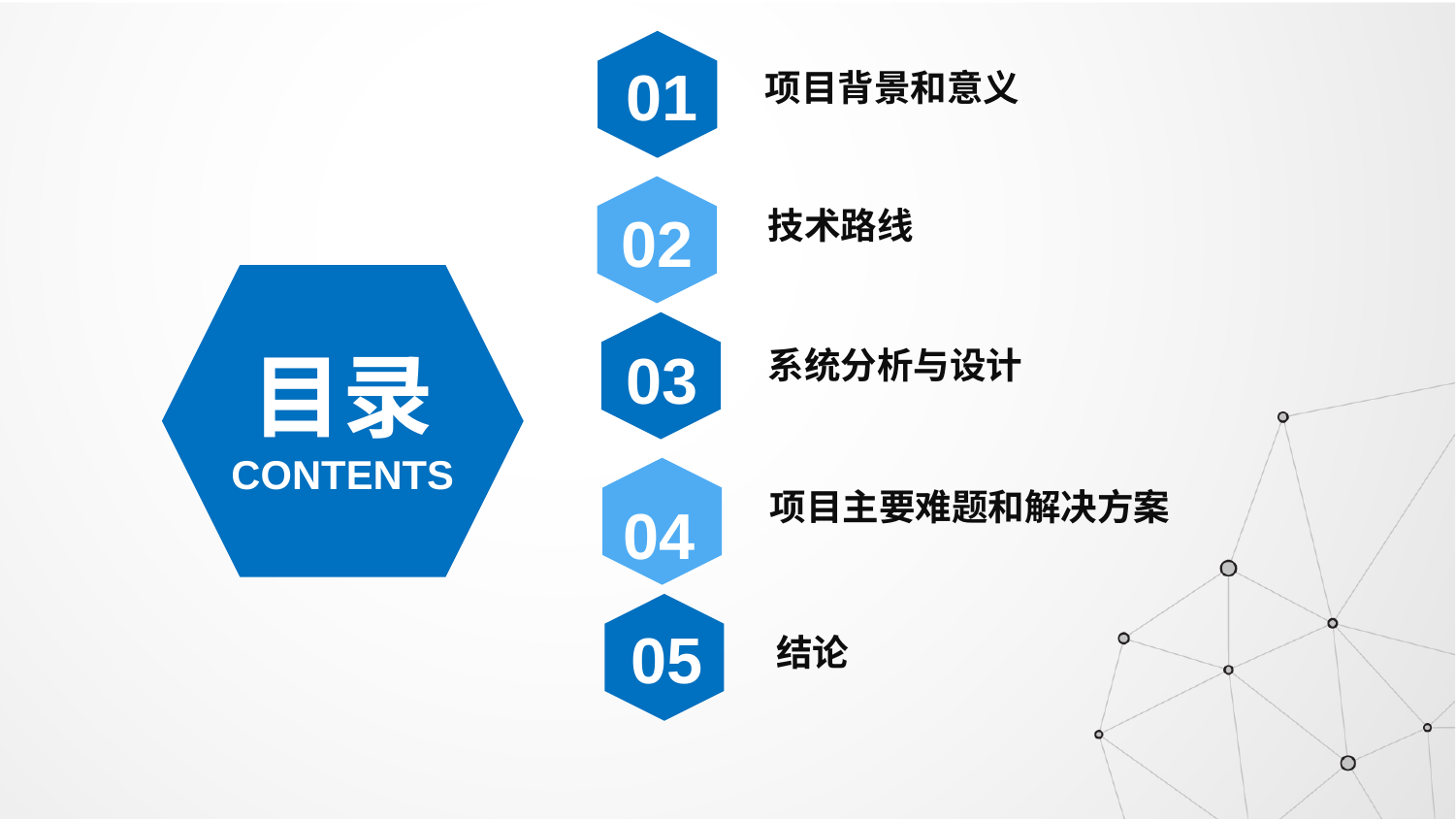

01
项目背景和意义

02
技术路线

目录
CONTENTS
03
系统分析与设计

项目主要难题和解决方案
04

05
结论